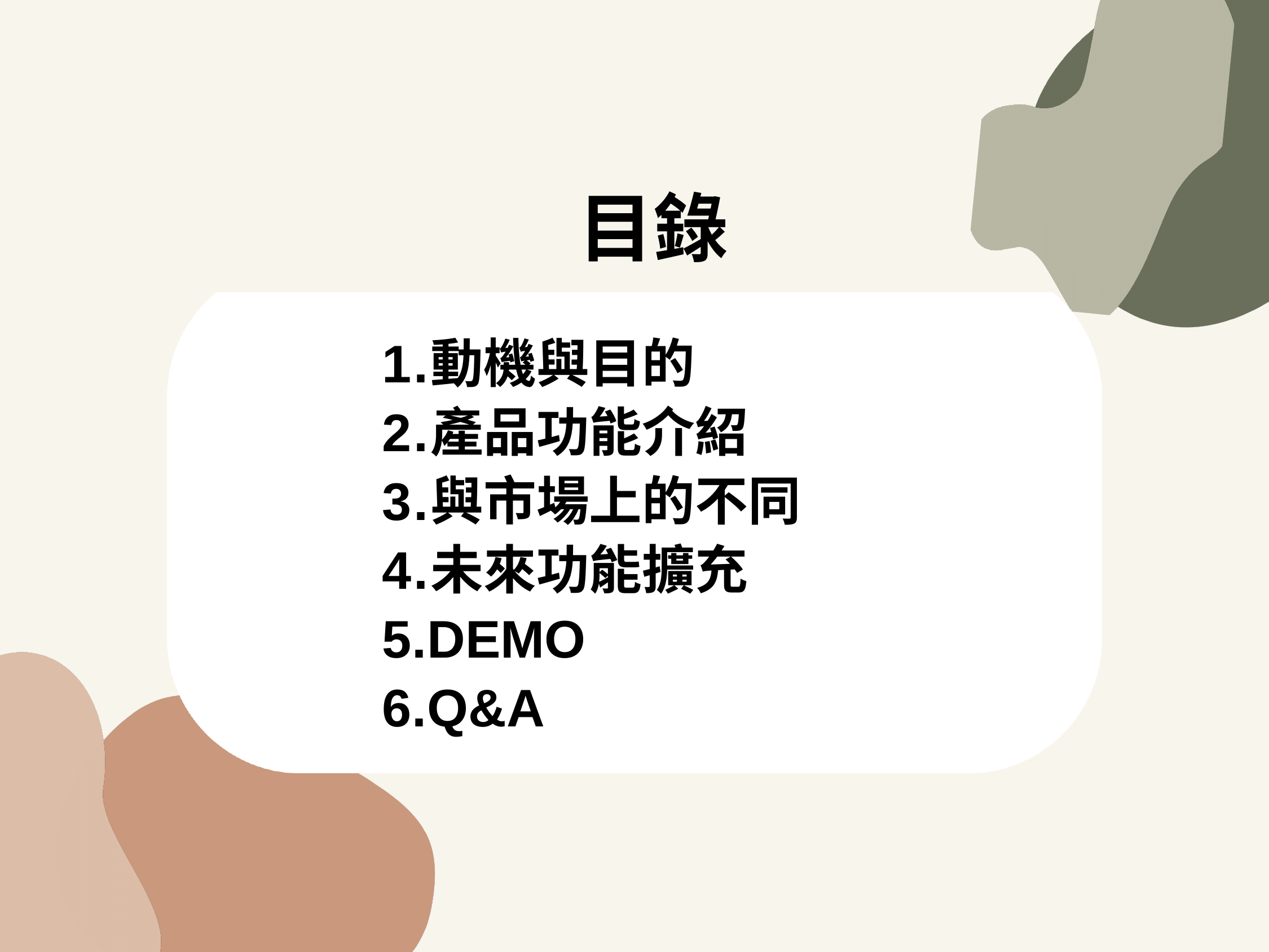

目錄

動機與目的
產品功能介紹
與市場上的不同
未來功能擴充
DEMO
Q&A